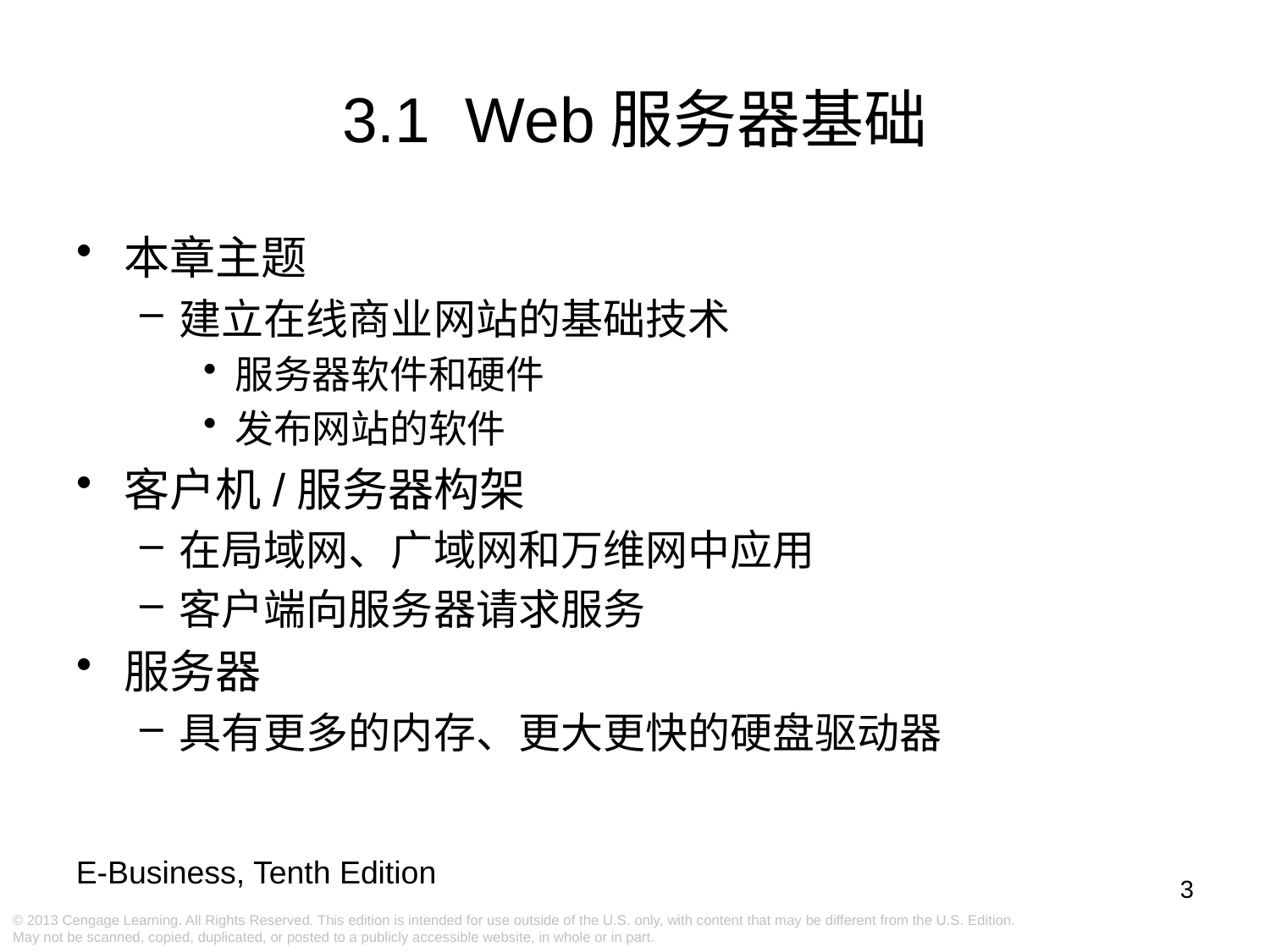

3.1  Web服务器基础
本章主题
建立在线商业网站的基础技术
服务器软件和硬件
发布网站的软件
客户机/服务器构架
在局域网、广域网和万维网中应用
客户端向服务器请求服务
服务器
具有更多的内存、更大更快的硬盘驱动器
3